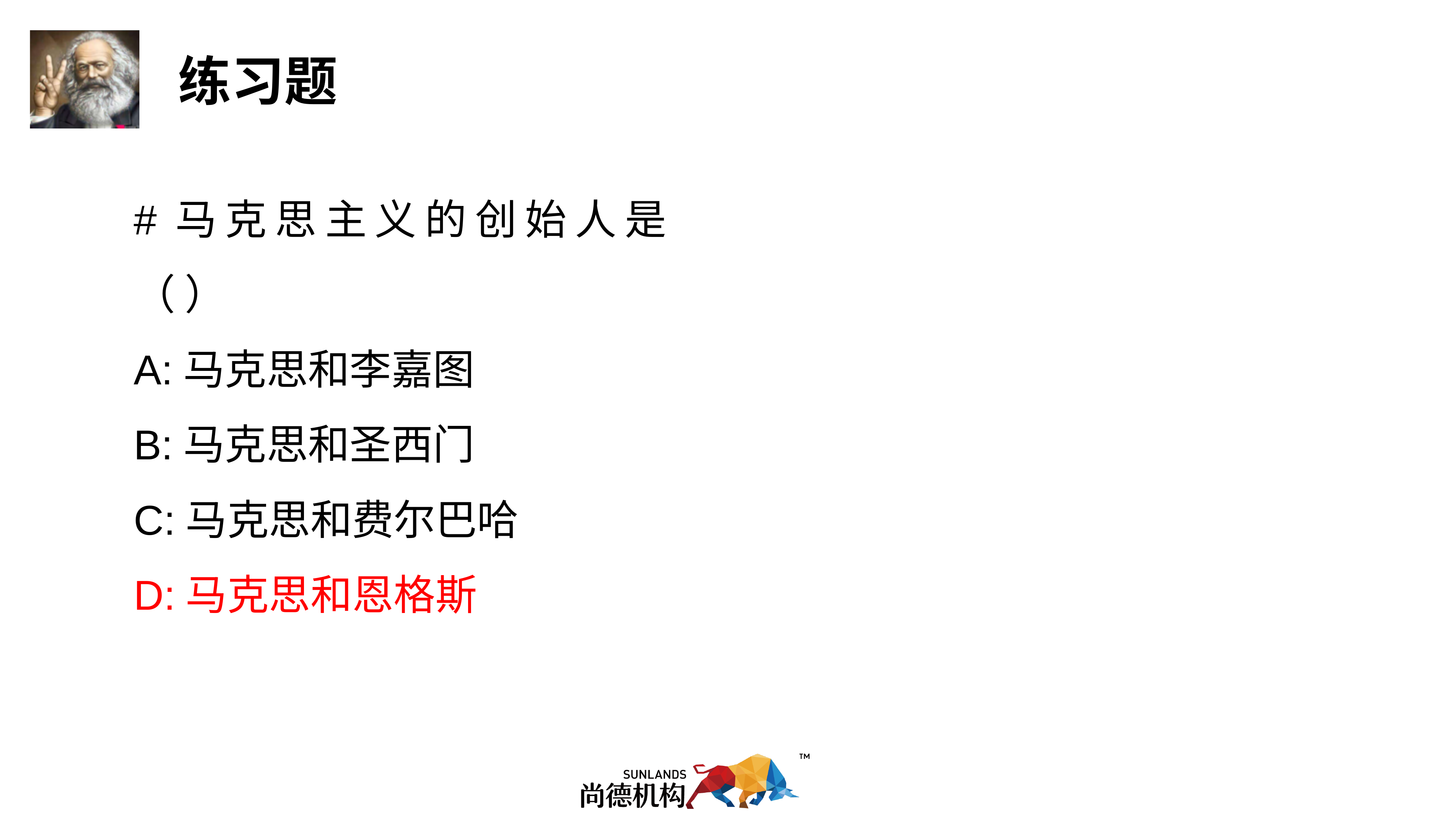

#马克思主义的创始人是（ ）
A:马克思和李嘉图
B:马克思和圣西门
C:马克思和费尔巴哈
D:马克思和恩格斯